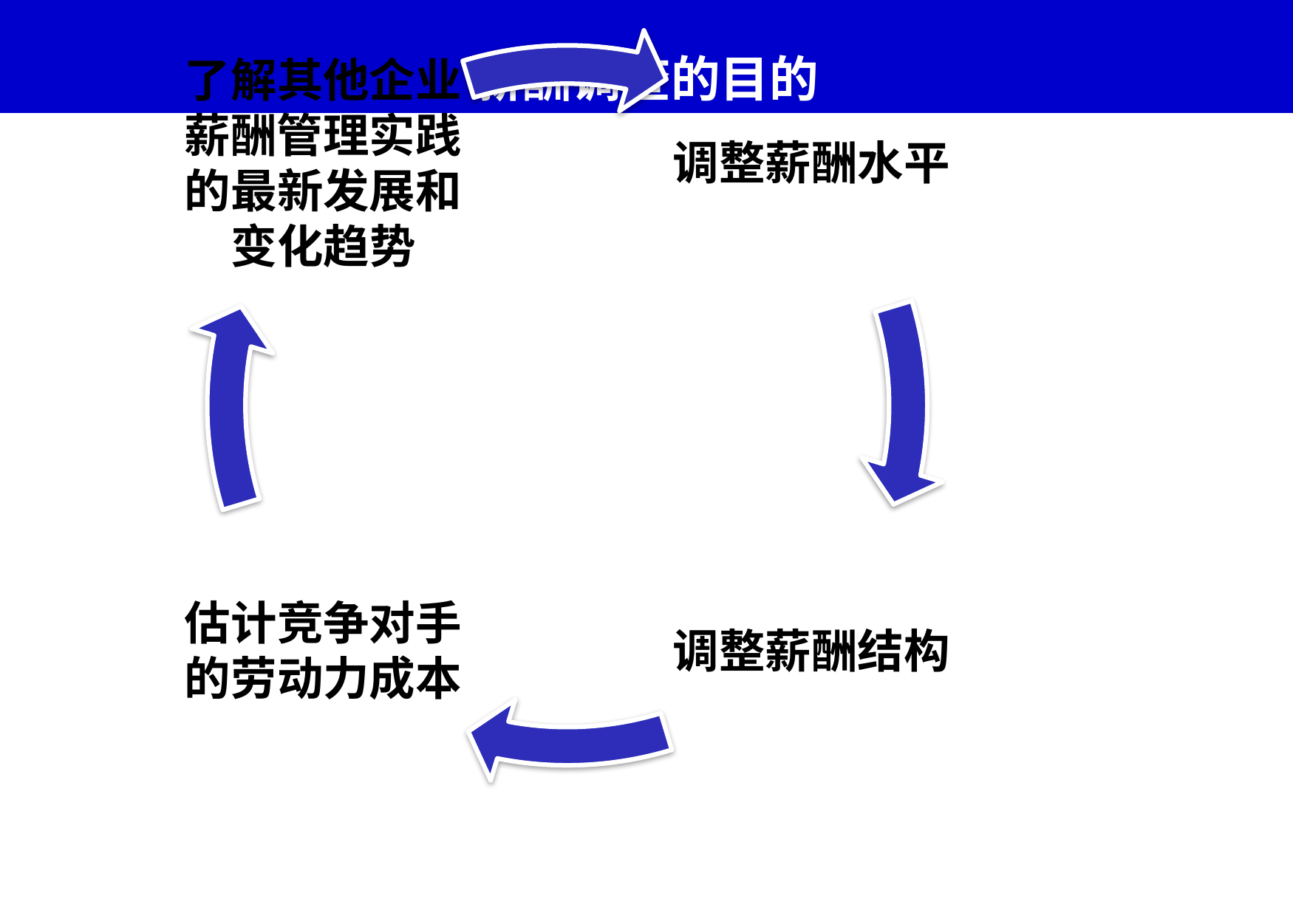

# 薪酬调查的目的
调整薪酬水平
调整薪酬结构
估计竞争对手的劳动力成本
了解其他企业薪酬管理实践的最新发展和变化趋势